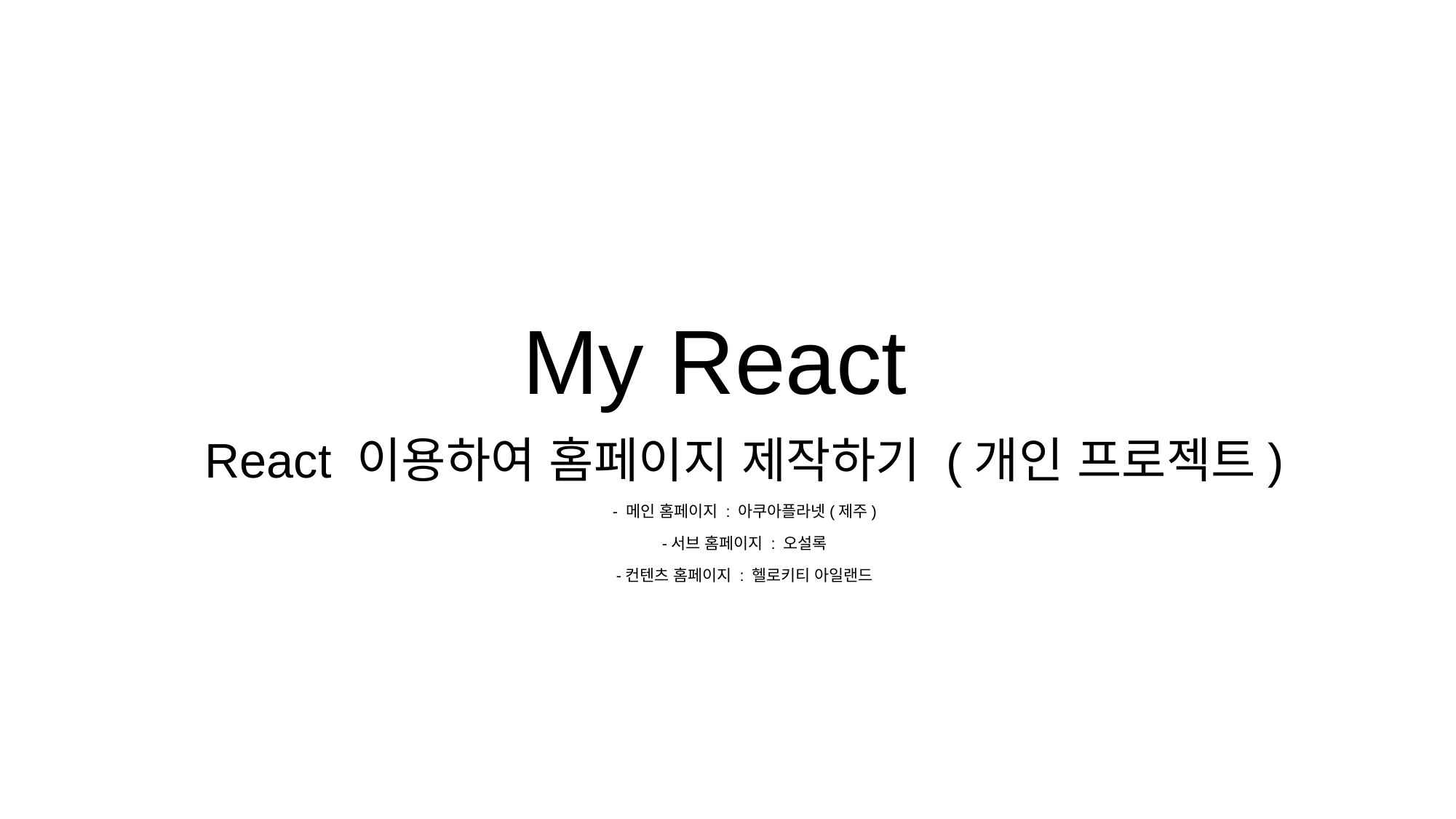

# My React
React 이용하여 홈페이지 제작하기 (개인 프로젝트)
- 메인 홈페이지 : 아쿠아플라넷(제주)
-서브 홈페이지 : 오설록
-컨텐츠 홈페이지 : 헬로키티 아일랜드